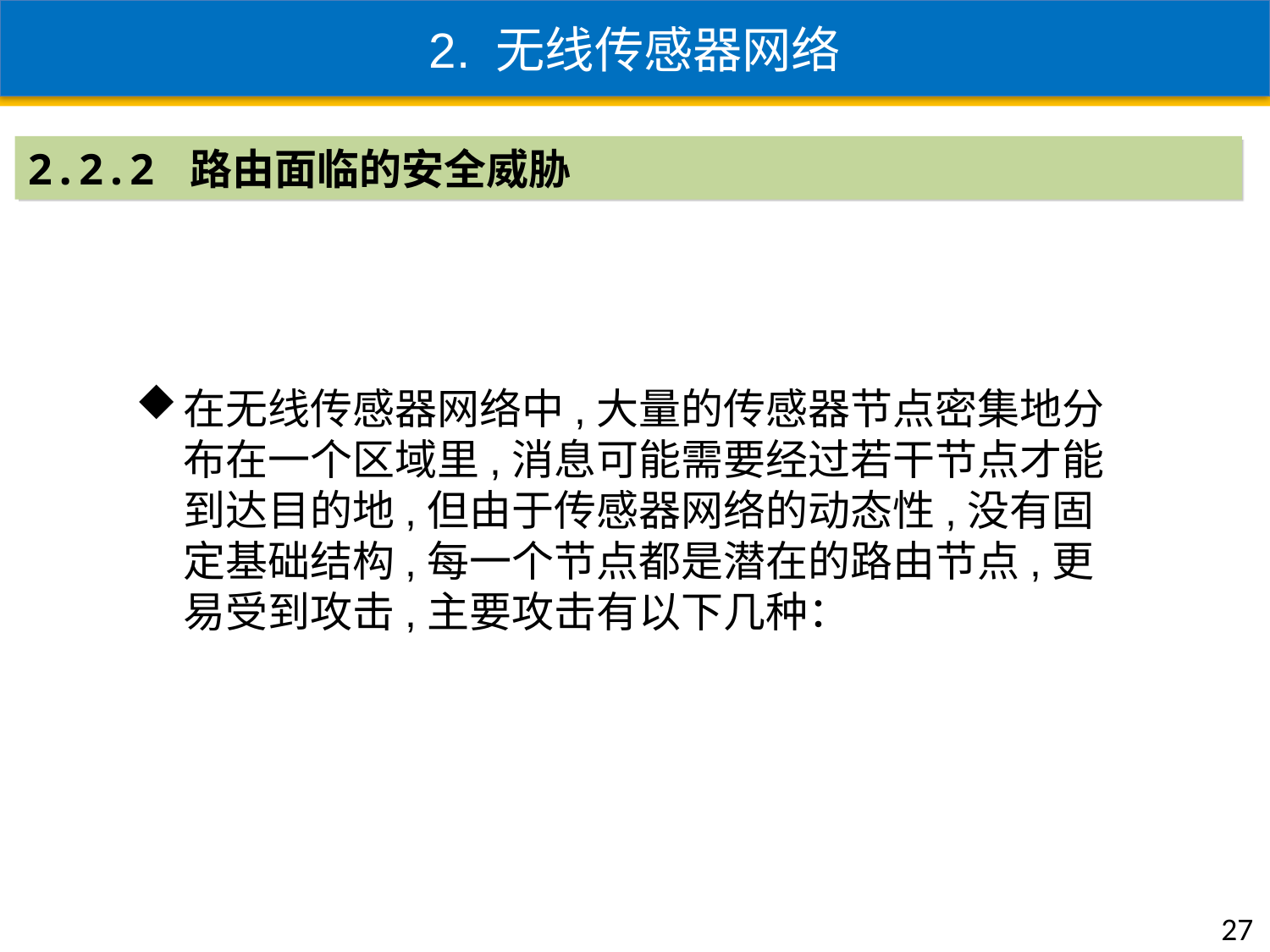

2. 无线传感器网络
2.2.2 路由面临的安全威胁
在无线传感器网络中,大量的传感器节点密集地分布在一个区域里,消息可能需要经过若干节点才能到达目的地,但由于传感器网络的动态性,没有固定基础结构,每一个节点都是潜在的路由节点,更易受到攻击,主要攻击有以下几种：
27